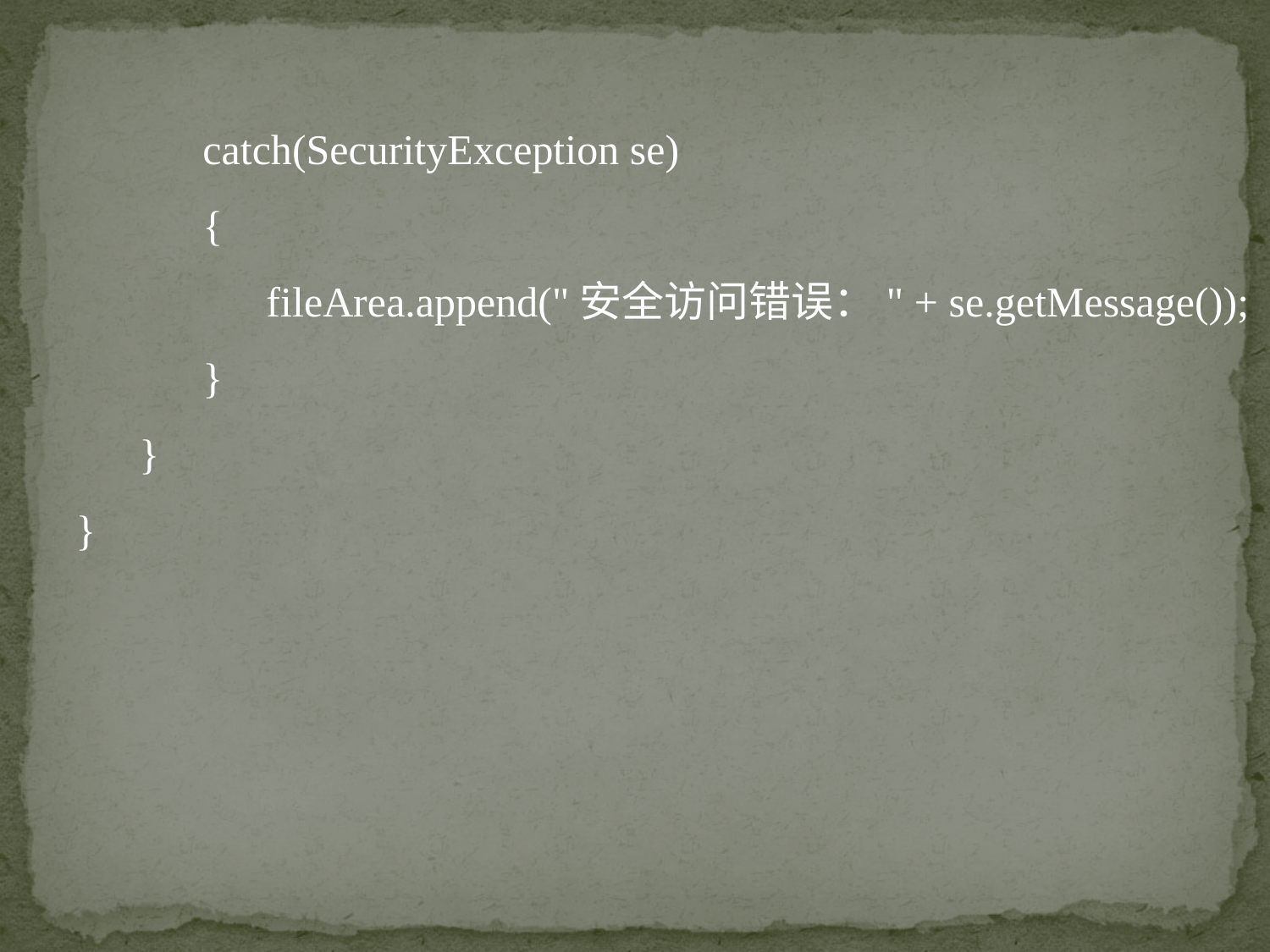

catch(SecurityException se)
	{
	      fileArea.append("安全访问错误：" + se.getMessage());
	}
      }
}